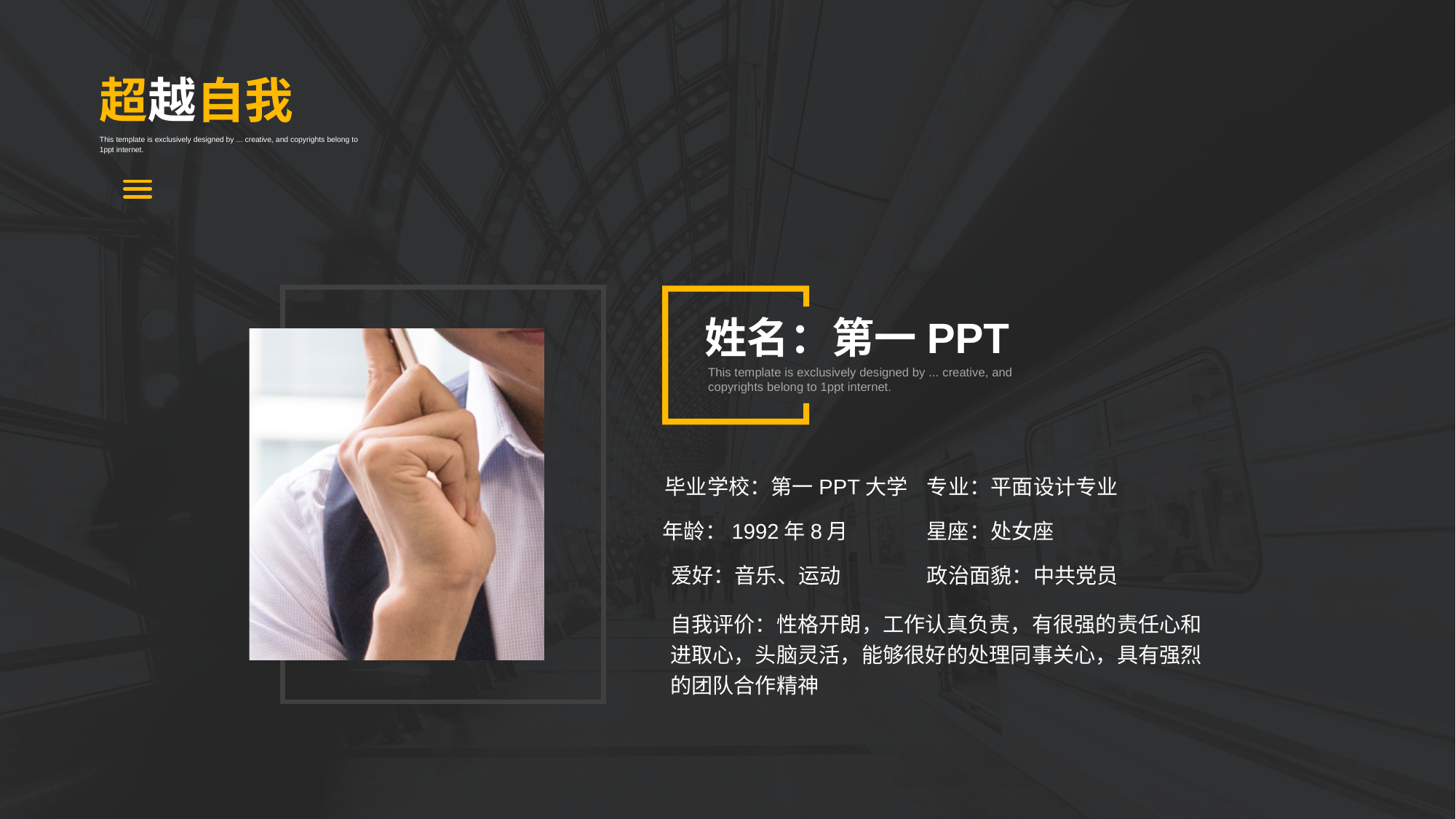

超越自我
This template is exclusively designed by ... creative, and copyrights belong to 1ppt internet.

姓名：第一PPT
This template is exclusively designed by ... creative, and copyrights belong to 1ppt internet.
毕业学校：第一PPT大学
专业：平面设计专业
年龄：1992年8月
星座：处女座
爱好：音乐、运动
政治面貌：中共党员
自我评价：性格开朗，工作认真负责，有很强的责任心和进取心，头脑灵活，能够很好的处理同事关心，具有强烈的团队合作精神